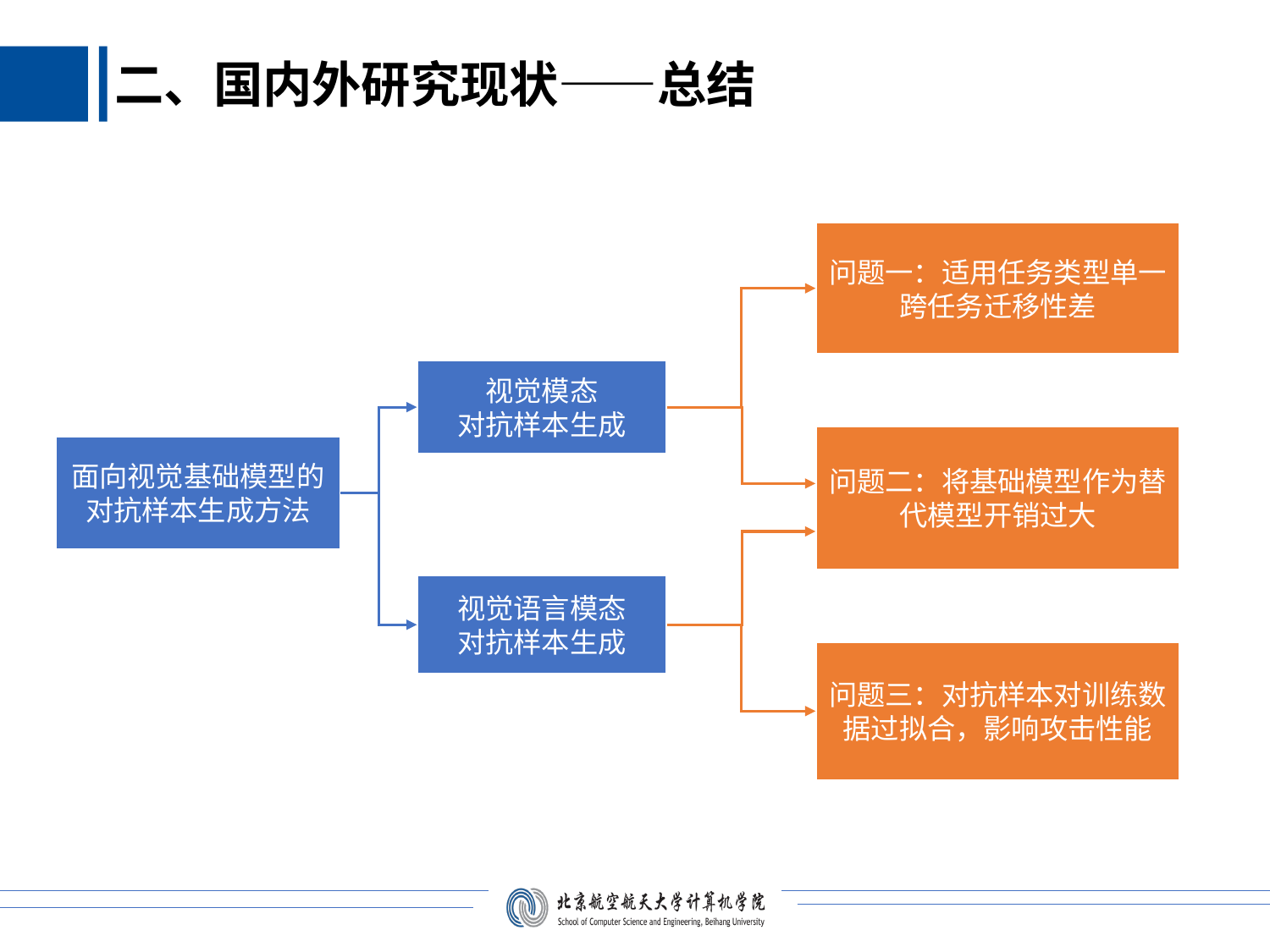

二、国内外研究现状——总结
问题一：适用任务类型单一跨任务迁移性差
视觉模态
对抗样本生成
问题二：将基础模型作为替代模型开销过大
面向视觉基础模型的
对抗样本生成方法
视觉语言模态
对抗样本生成
问题三：对抗样本对训练数据过拟合，影响攻击性能